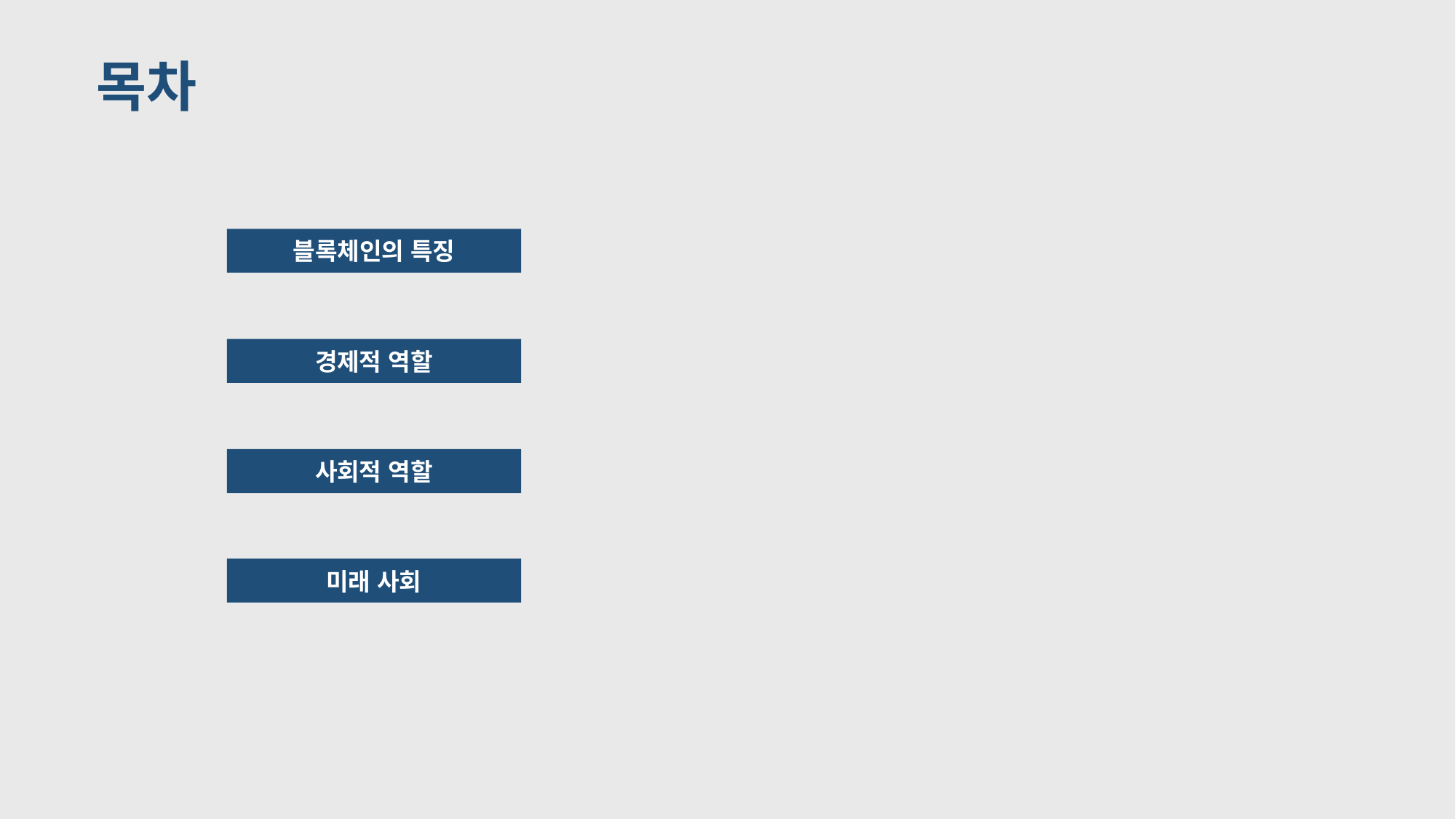

목차
블록체인의 특징
경제적 역할
사회적 역할
미래 사회